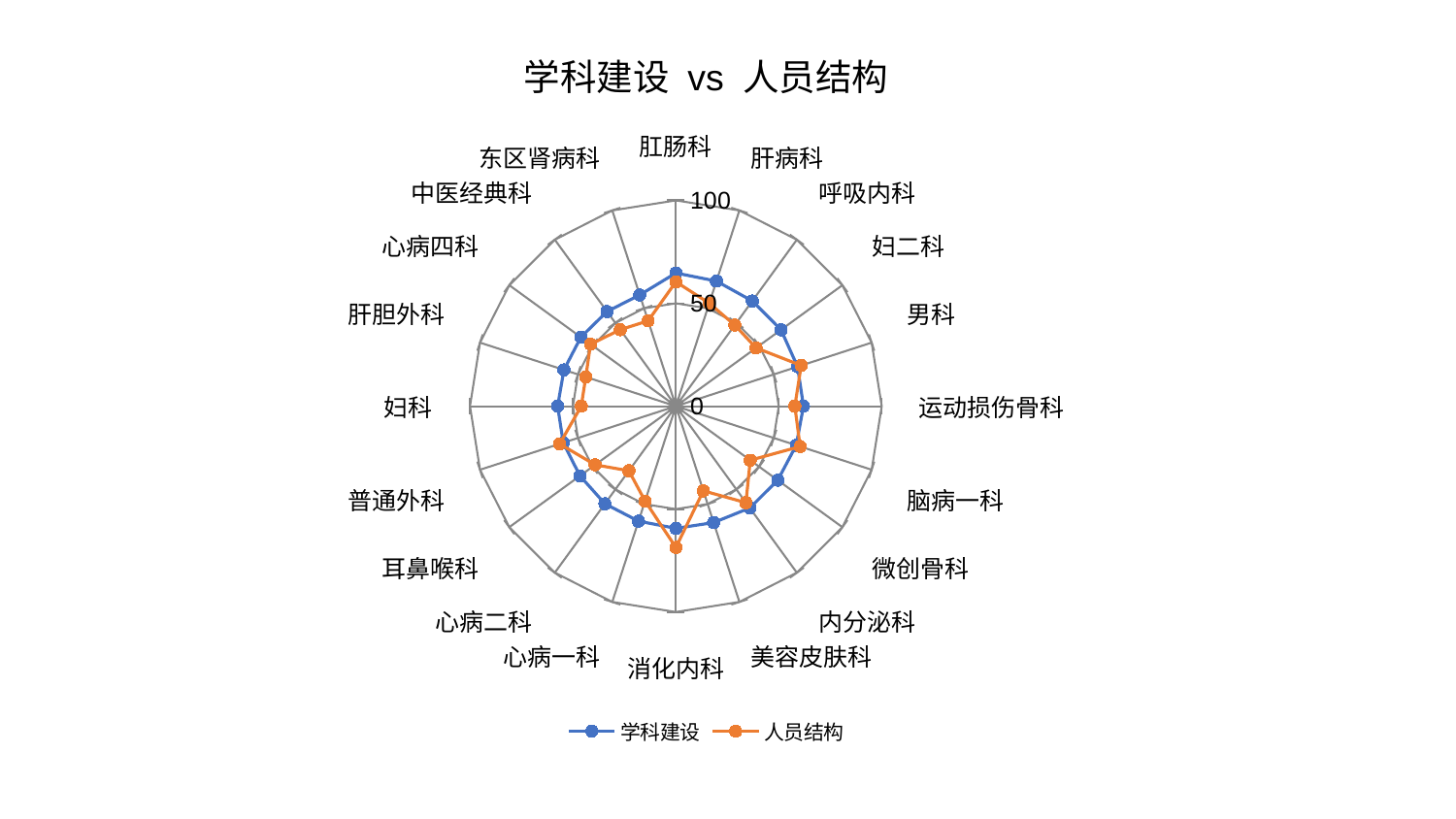

### Chart: 学科建设 vs 人员结构

| Category | 学科建设 | 人员结构 |
|---|---|---|
| 肛肠科 | 64.70502704977709 | 60.42041277939893 |
| 肝病科 | 63.888680918631486 | 52.603913883582145 |
| 呼吸内科 | 63.193868596329985 | 48.726558609016266 |
| 妇二科 | 63.174579340859175 | 48.1766494168274 |
| 男科 | 62.16696332074464 | 64.03922020430242 |
| 运动损伤骨科 | 62.00771975365041 | 57.81297047182589 |
| 脑病一科 | 61.4934687352056 | 63.486666269036334 |
| 微创骨科 | 61.18600884629828 | 44.676281571502294 |
| 内分泌科 | 61.14881233699916 | 57.953922704323055 |
| 美容皮肤科 | 59.46520972678397 | 43.2355115724551 |
| 消化内科 | 59.366861298035595 | 68.63838259894084 |
| 心病一科 | 58.7263887840355 | 48.45615708396541 |
| 心病二科 | 58.62473047095359 | 38.804187533753044 |
| 耳鼻喉科 | 57.5757223707084 | 48.46178535548856 |
| 普通外科 | 57.51558134387369 | 59.35139221445046 |
| 妇科 | 57.41419453482108 | 45.95319336841006 |
| 肝胆外科 | 57.16671502702316 | 46.015122138656565 |
| 心病四科 | 57.05341937768085 | 51.23806592551971 |
| 中医经典科 | 56.874564755647654 | 45.96304543342301 |
| 东区肾病科 | 56.82891781559769 | 43.61521726736504 |
14